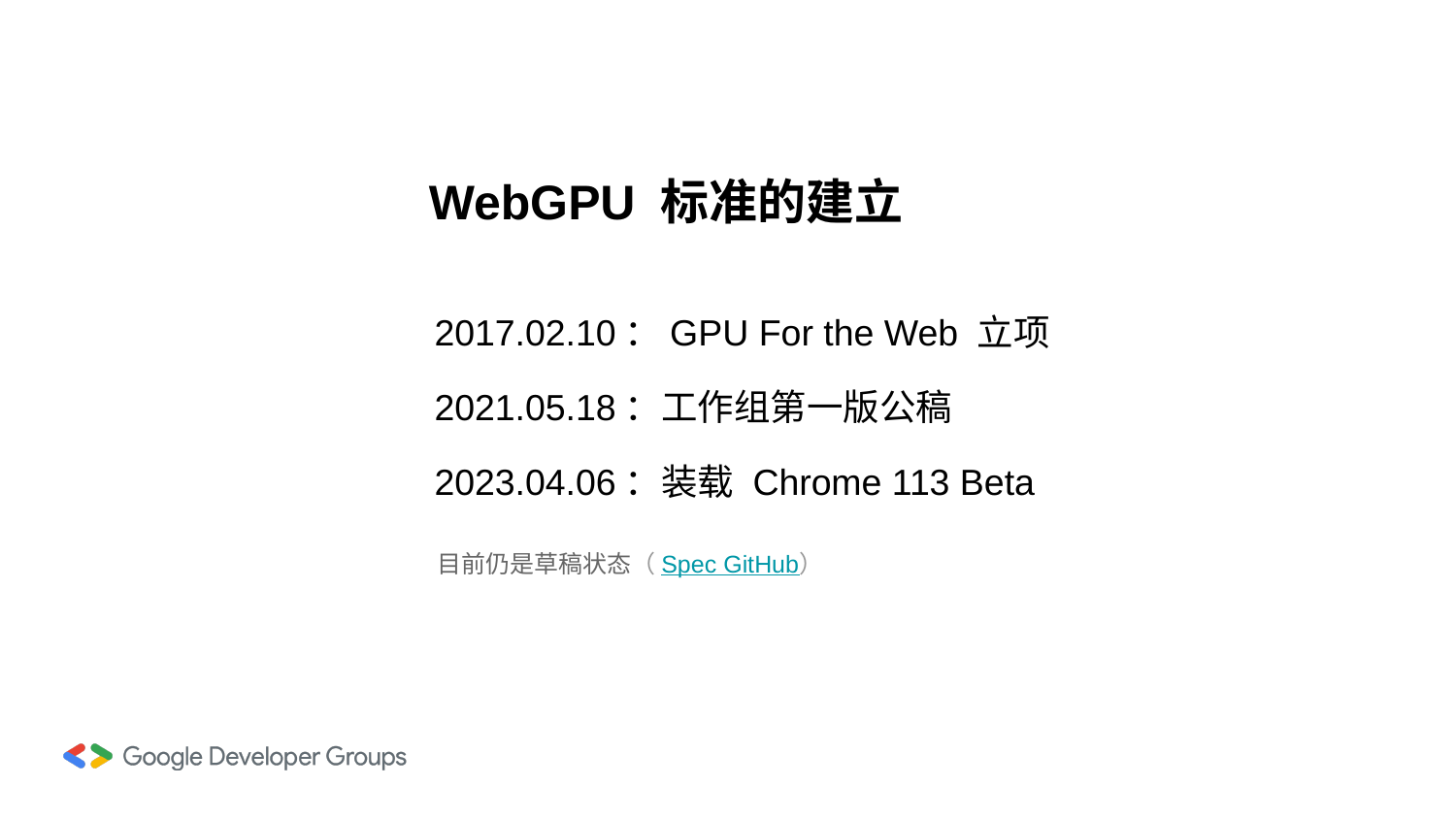

WebGPU 标准的建立
2017.02.10：GPU For the Web 立项
2021.05.18：工作组第一版公稿
2023.04.06：装载 Chrome 113 Beta
目前仍是草稿状态（Spec GitHub）